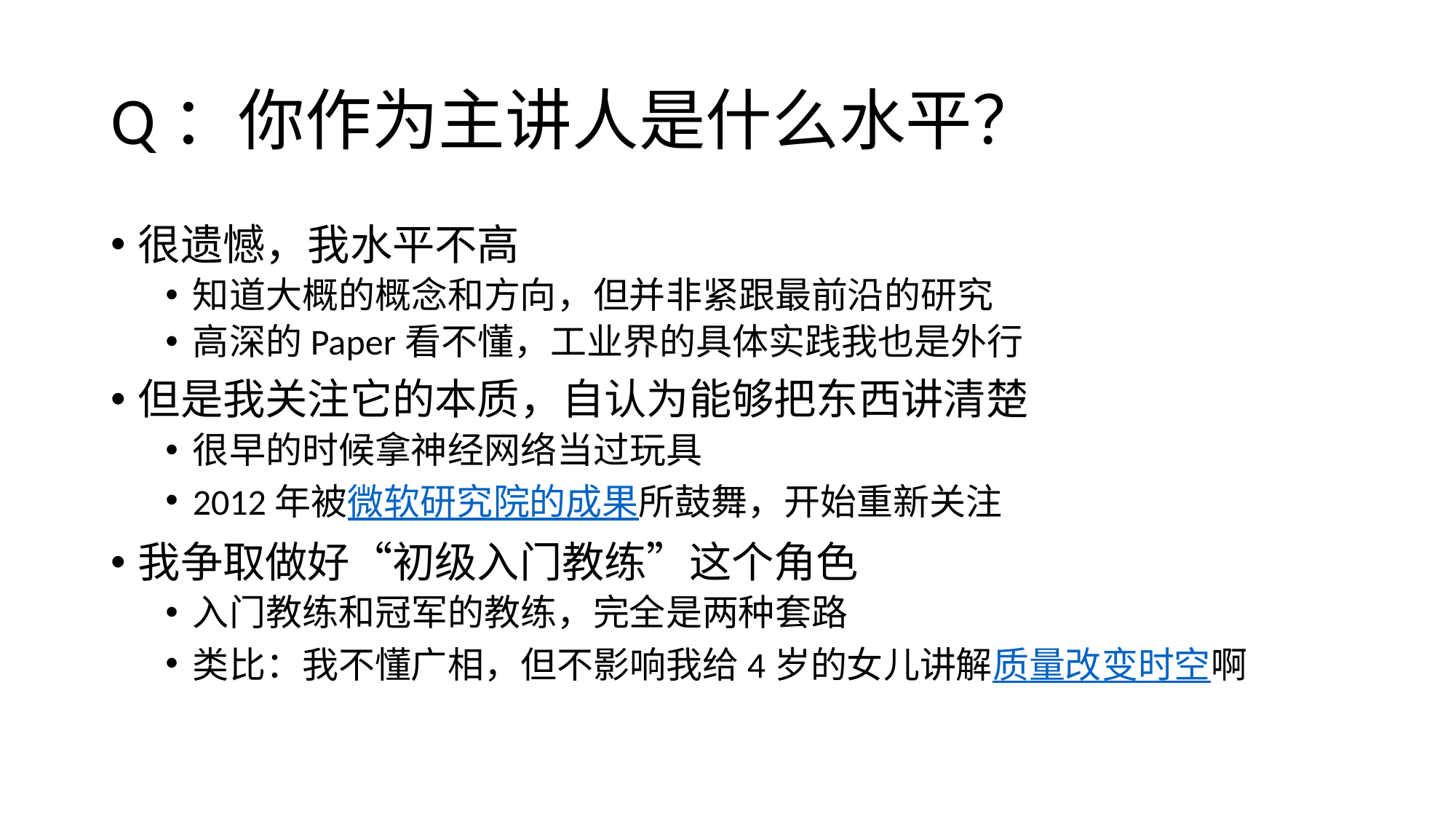

# Q：你作为主讲人是什么水平？
很遗憾，我水平不高
知道大概的概念和方向，但并非紧跟最前沿的研究
高深的Paper看不懂，工业界的具体实践我也是外行
但是我关注它的本质，自认为能够把东西讲清楚
很早的时候拿神经网络当过玩具
2012年被微软研究院的成果所鼓舞，开始重新关注
我争取做好“初级入门教练”这个角色
入门教练和冠军的教练，完全是两种套路
类比：我不懂广相，但不影响我给4岁的女儿讲解质量改变时空啊